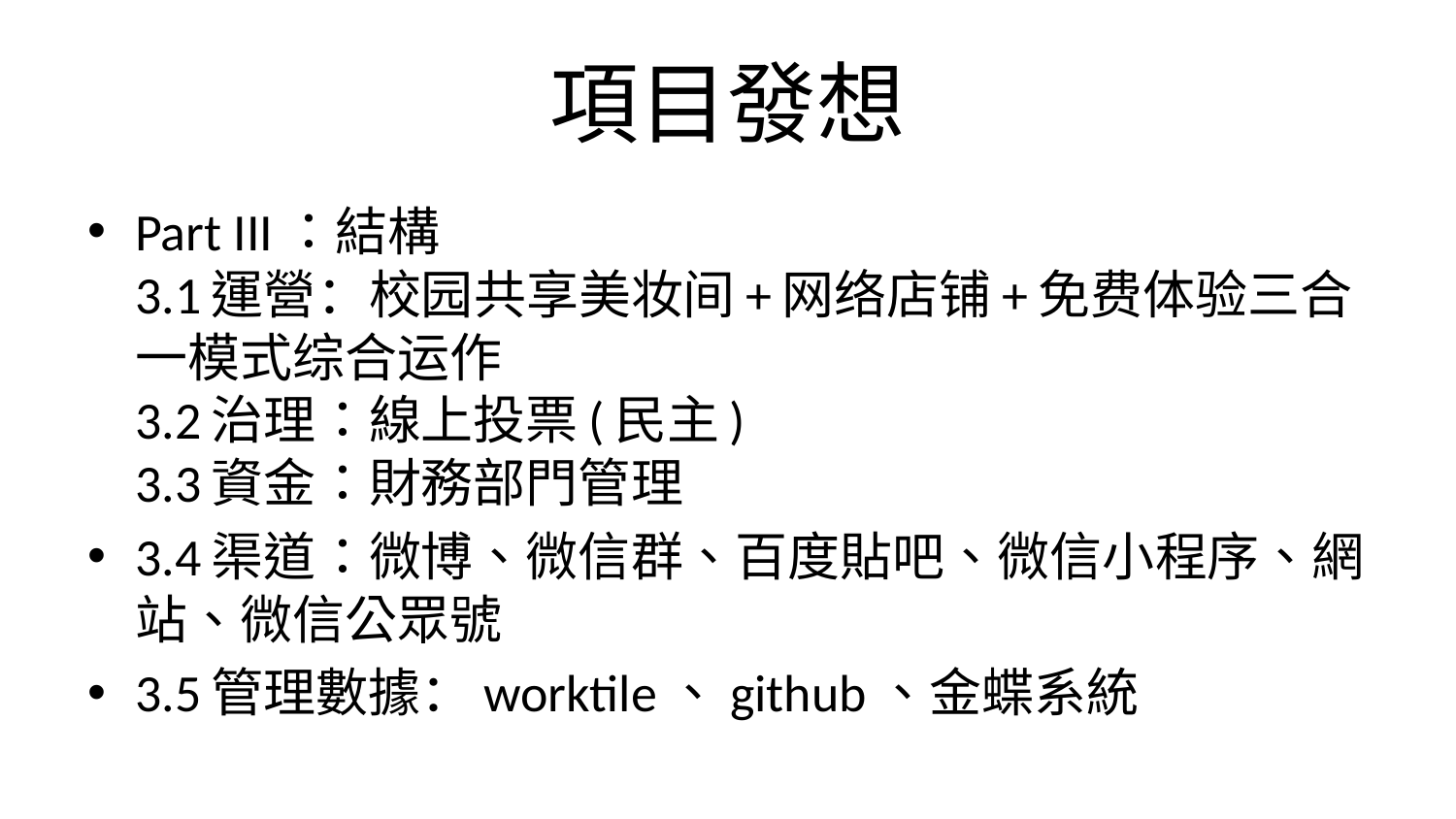

# 項目發想
Part III：結構
3.1運營：校园共享美妆间+网络店铺+免费体验三合一模式综合运作
3.2治理：線上投票(民主)
3.3資金：財務部門管理
3.4渠道：微博、微信群、百度貼吧、微信小程序、網站、微信公眾號
3.5管理數據：worktile、github、金蝶系統